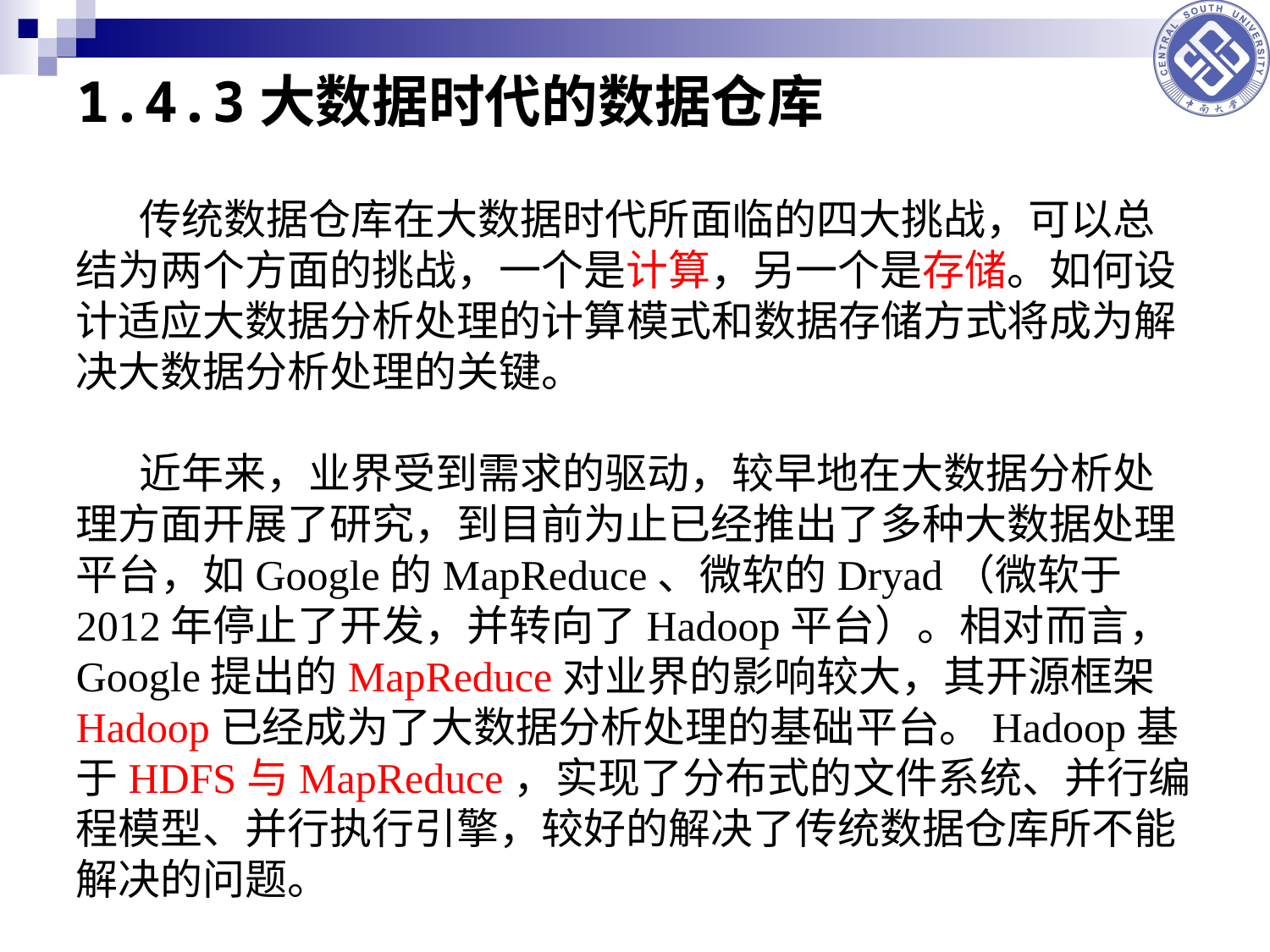

# 1.4.3大数据时代的数据仓库
传统数据仓库在大数据时代所面临的四大挑战，可以总结为两个方面的挑战，一个是计算，另一个是存储。如何设计适应大数据分析处理的计算模式和数据存储方式将成为解决大数据分析处理的关键。

近年来，业界受到需求的驱动，较早地在大数据分析处理方面开展了研究，到目前为止已经推出了多种大数据处理平台，如Google的MapReduce、微软的Dryad（微软于2012年停止了开发，并转向了Hadoop平台）。相对而言，Google提出的MapReduce对业界的影响较大，其开源框架Hadoop已经成为了大数据分析处理的基础平台。Hadoop基于HDFS与MapReduce，实现了分布式的文件系统、并行编程模型、并行执行引擎，较好的解决了传统数据仓库所不能解决的问题。